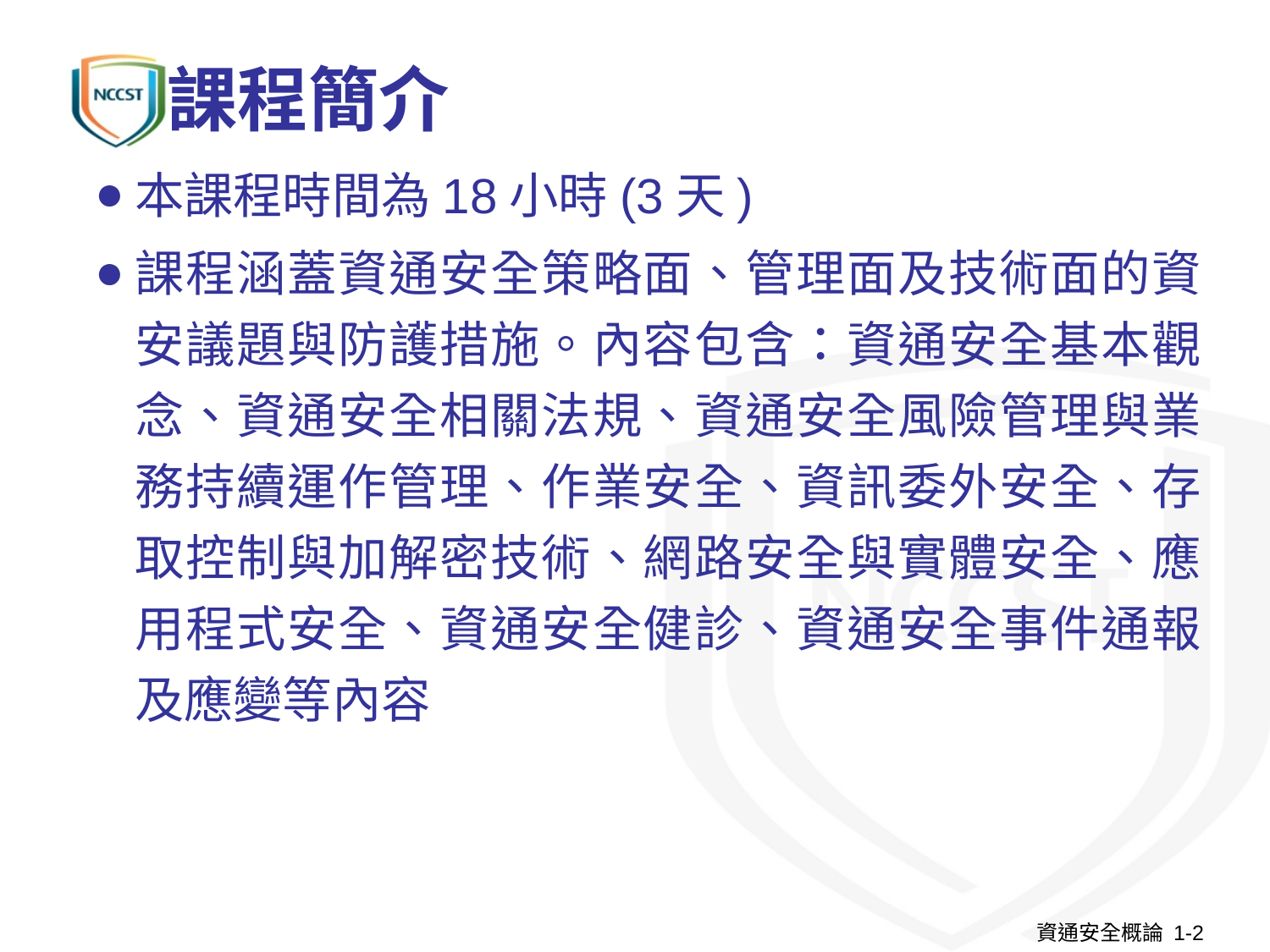

課程簡介
本課程時間為18小時(3天)
課程涵蓋資通安全策略面、管理面及技術面的資安議題與防護措施。內容包含：資通安全基本觀念、資通安全相關法規、資通安全風險管理與業務持續運作管理、作業安全、資訊委外安全、存取控制與加解密技術、網路安全與實體安全、應用程式安全、資通安全健診、資通安全事件通報及應變等內容